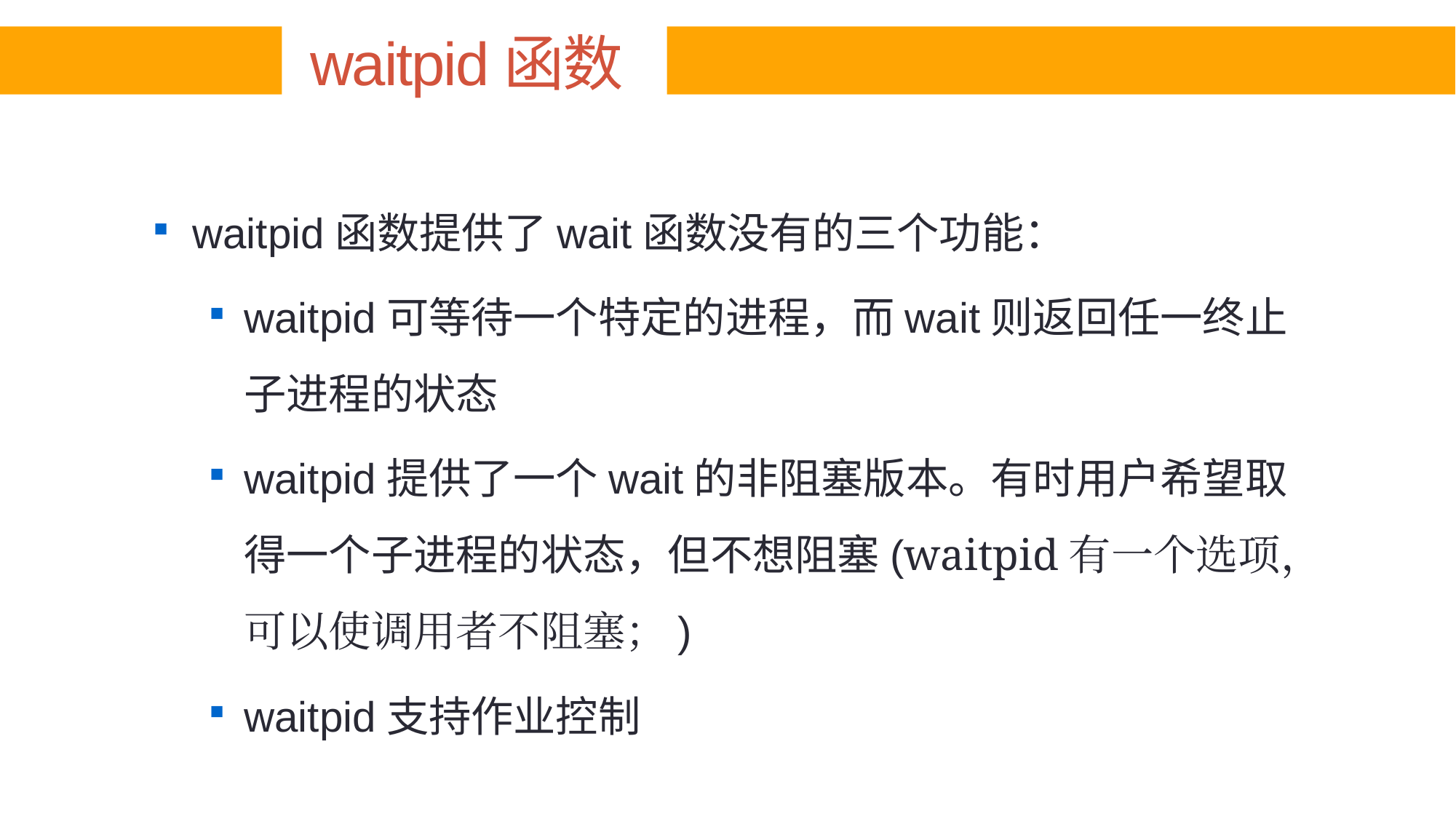

# waitpid函数

waitpid函数提供了wait函数没有的三个功能：
waitpid可等待一个特定的进程，而wait则返回任一终止子进程的状态
waitpid提供了一个wait的非阻塞版本。有时用户希望取得一个子进程的状态，但不想阻塞(waitpid有一个选项，可以使调用者不阻塞；)
waitpid支持作业控制